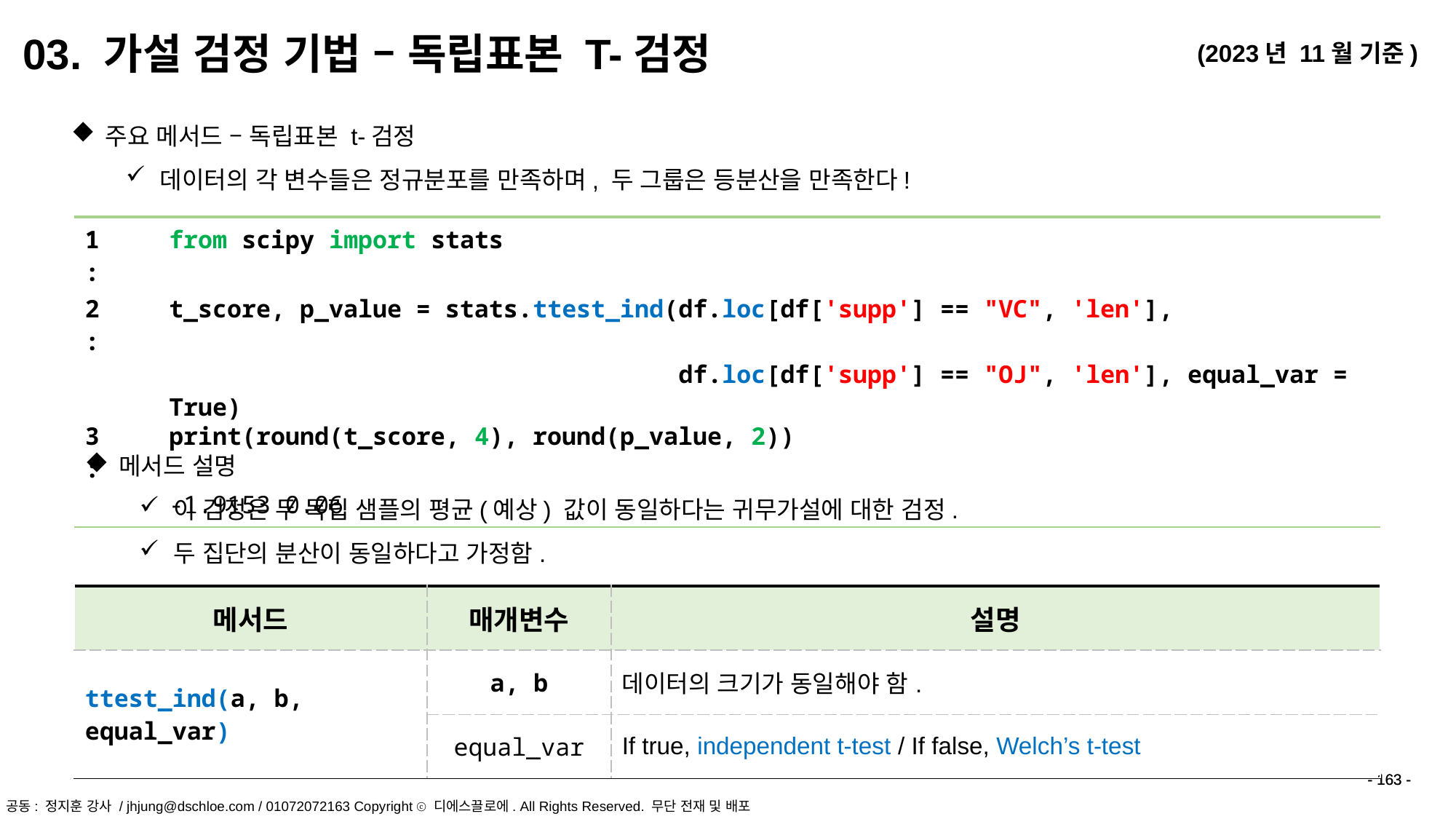

03. 가설 검정 기법 – 독립표본 T-검정
주요 메서드 – 독립표본 t-검정
데이터의 각 변수들은 정규분포를 만족하며, 두 그룹은 등분산을 만족한다!
| 1 : | from scipy import stats |
| --- | --- |
| 2 : | t\_score, p\_value = stats.ttest\_ind(df.loc[df['supp'] == "VC", 'len'], df.loc[df['supp'] == "OJ", 'len'], equal\_var = True) |
| 3 : | print(round(t\_score, 4), round(p\_value, 2)) |
|  | -1.9153 0.06 |
메서드 설명
이 검정은 두 독립 샘플의 평균(예상) 값이 동일하다는 귀무가설에 대한 검정.
두 집단의 분산이 동일하다고 가정함.
| 메서드 | 매개변수 | 설명 |
| --- | --- | --- |
| ttest\_ind(a, b, equal\_var) | a, b | 데이터의 크기가 동일해야 함. |
|  | equal\_var | If true, independent t-test / If false, Welch’s t-test |
- 163 -